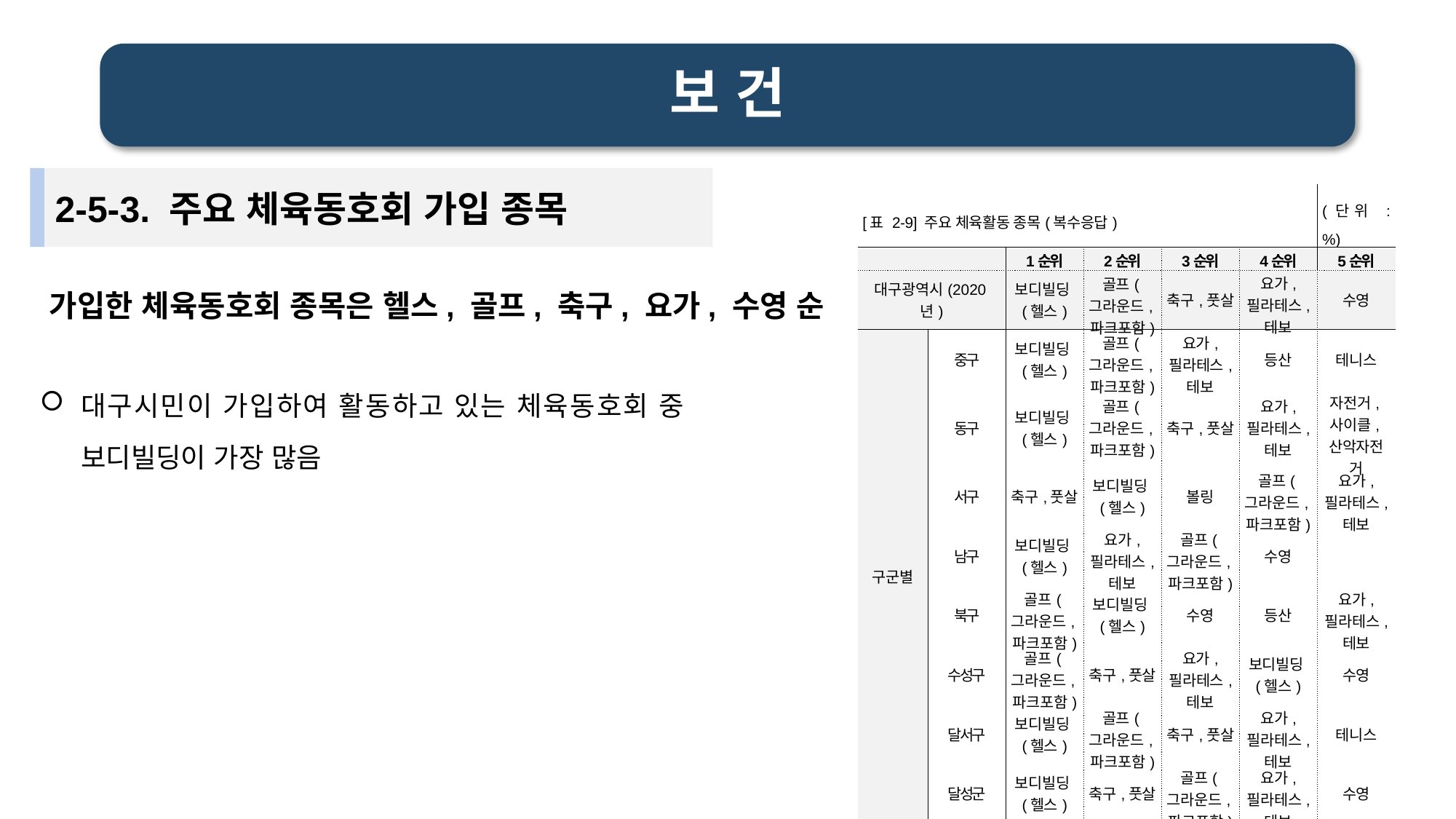

# 보 건

2-5-3. 주요 체육동호회 가입 종목
| [표 2-9] 주요 체육활동 종목(복수응답) |  |  |  |  |  | (단위 : %) |
| --- | --- | --- | --- | --- | --- | --- |
|  |  | 1순위 | 2순위 | 3순위 | 4순위 | 5순위 |
| 대구광역시(2020년) |  | 보디빌딩(헬스) | 골프(그라운드,파크포함) | 축구,풋살 | 요가, 필라테스, 테보 | 수영 |
| 구군별 | 중구 | 보디빌딩(헬스) | 골프(그라운드,파크포함) | 요가, 필라테스, 테보 | 등산 | 테니스 |
|  | 동구 | 보디빌딩(헬스) | 골프(그라운드,파크포함) | 축구,풋살 | 요가, 필라테스, 테보 | 자전거,사이클,산악자전거 |
|  | 서구 | 축구,풋살 | 보디빌딩(헬스) | 볼링 | 골프(그라운드,파크포함) | 요가, 필라테스, 테보 |
|  | 남구 | 보디빌딩(헬스) | 요가, 필라테스, 테보 | 골프(그라운드,파크포함) | 수영 |  |
|  | 북구 | 골프(그라운드,파크포함) | 보디빌딩(헬스) | 수영 | 등산 | 요가, 필라테스, 테보 |
|  | 수성구 | 골프(그라운드,파크포함) | 축구,풋살 | 요가, 필라테스, 테보 | 보디빌딩(헬스) | 수영 |
|  | 달서구 | 보디빌딩(헬스) | 골프(그라운드,파크포함) | 축구,풋살 | 요가, 필라테스, 테보 | 테니스 |
|  | 달성군 | 보디빌딩(헬스) | 축구,풋살 | 골프(그라운드,파크포함) | 요가, 필라테스, 테보 | 수영 |
가입한 체육동호회 종목은 헬스, 골프, 축구, 요가, 수영 순
대구시민이 가입하여 활동하고 있는 체육동호회 중 보디빌딩이 가장 많음